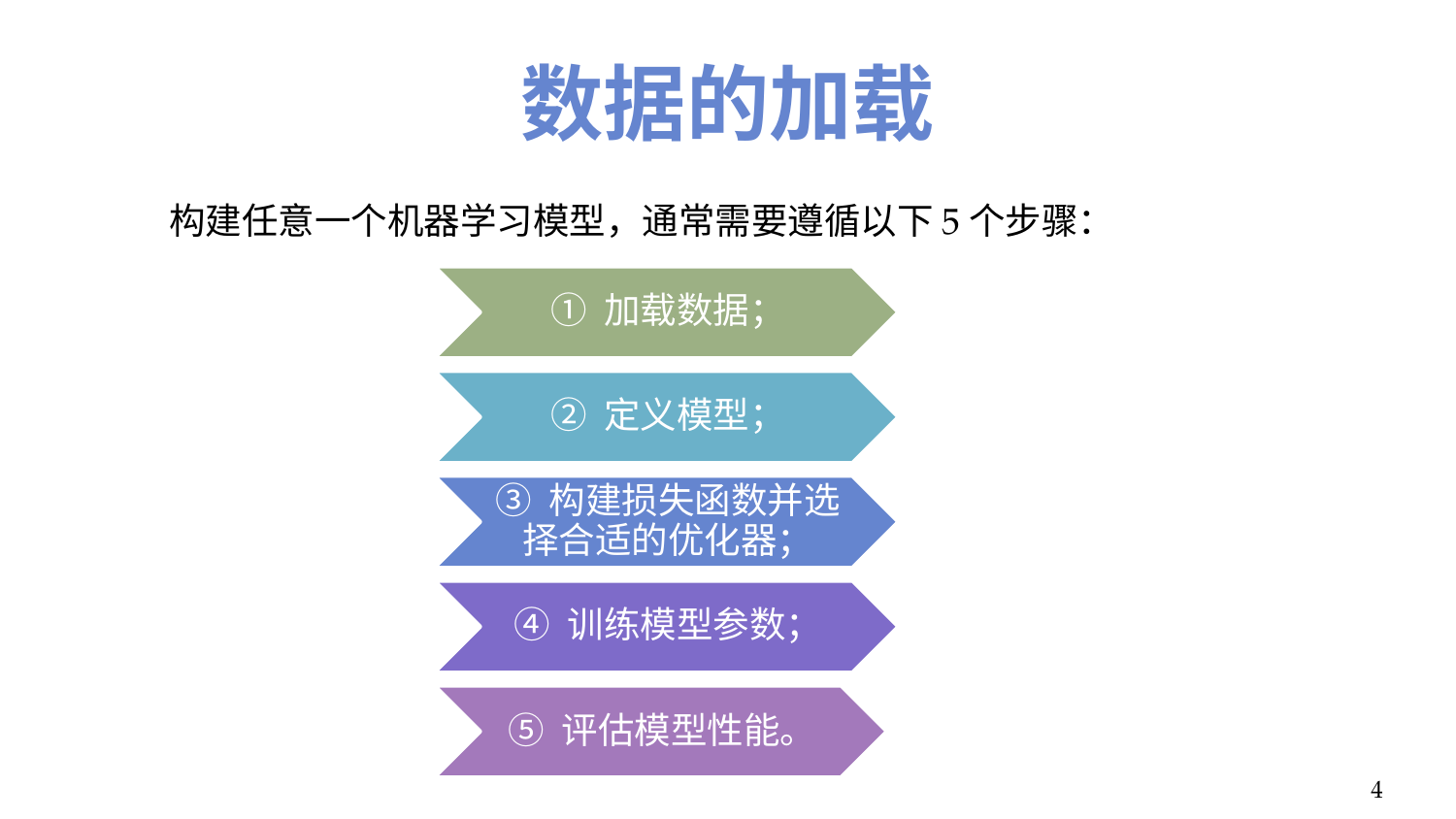

# 数据的加载
构建任意一个机器学习模型，通常需要遵循以下5个步骤：
① 加载数据；
② 定义模型；
③ 构建损失函数并选择合适的优化器；
④ 训练模型参数；
⑤ 评估模型性能。
4